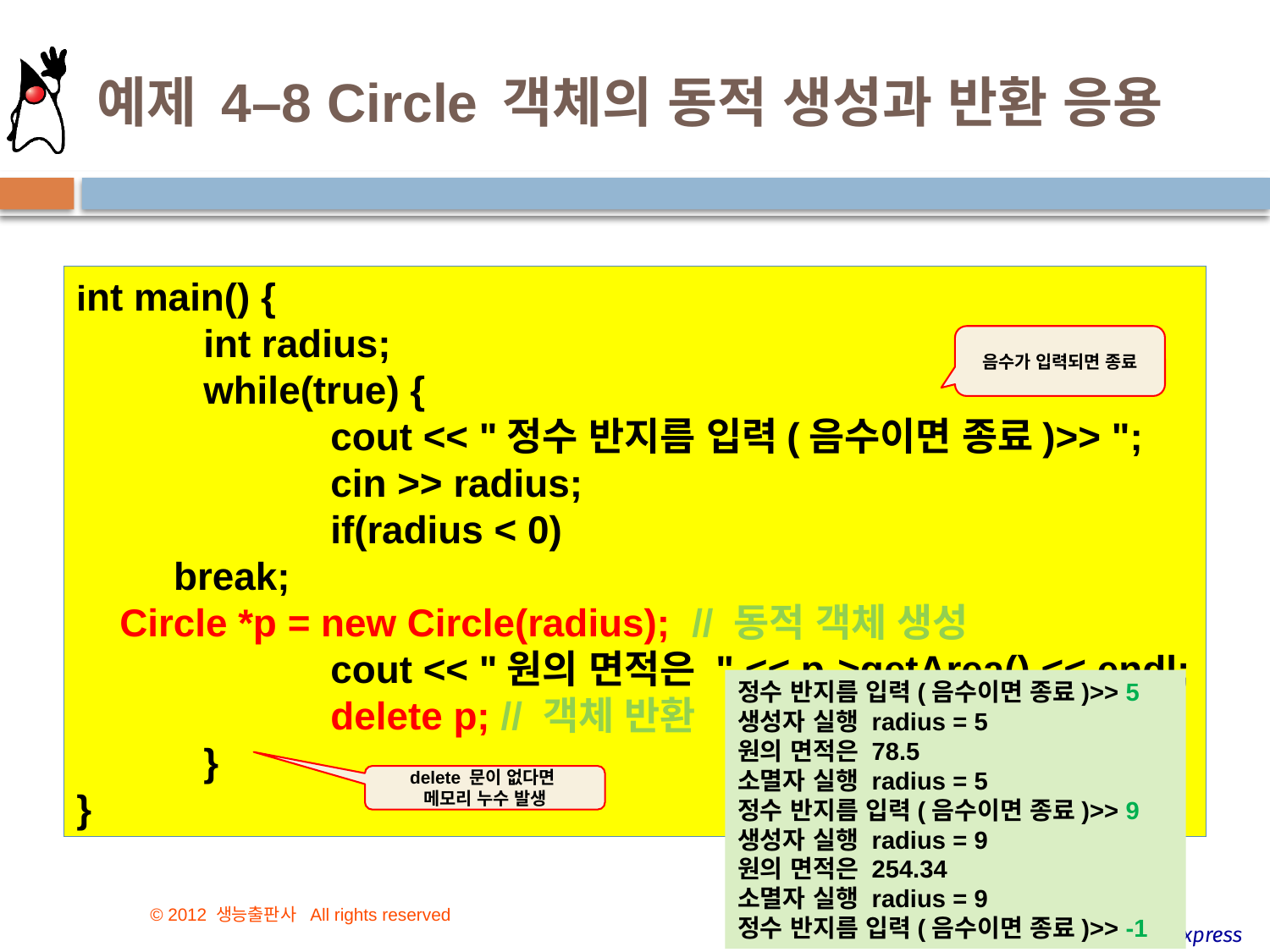

# 예제 4–8 Circle 객체의 동적 생성과 반환 응용
int main() {
	int radius;
	while(true) {
		cout << "정수 반지름 입력(음수이면 종료)>> ";
		cin >> radius;
		if(radius < 0)
         break;
    Circle *p = new Circle(radius);  // 동적 객체 생성
		cout << "원의 면적은 " << p->getArea() << endl;
		delete p; // 객체 반환
	}
}
음수가 입력되면 종료
정수 반지름 입력(음수이면 종료)>> 5
생성자 실행 radius = 5
원의 면적은 78.5
소멸자 실행 radius = 5
정수 반지름 입력(음수이면 종료)>> 9
생성자 실행 radius = 9
원의 면적은 254.34
소멸자 실행 radius = 9
정수 반지름 입력(음수이면 종료)>> -1
delete 문이 없다면
메모리 누수 발생